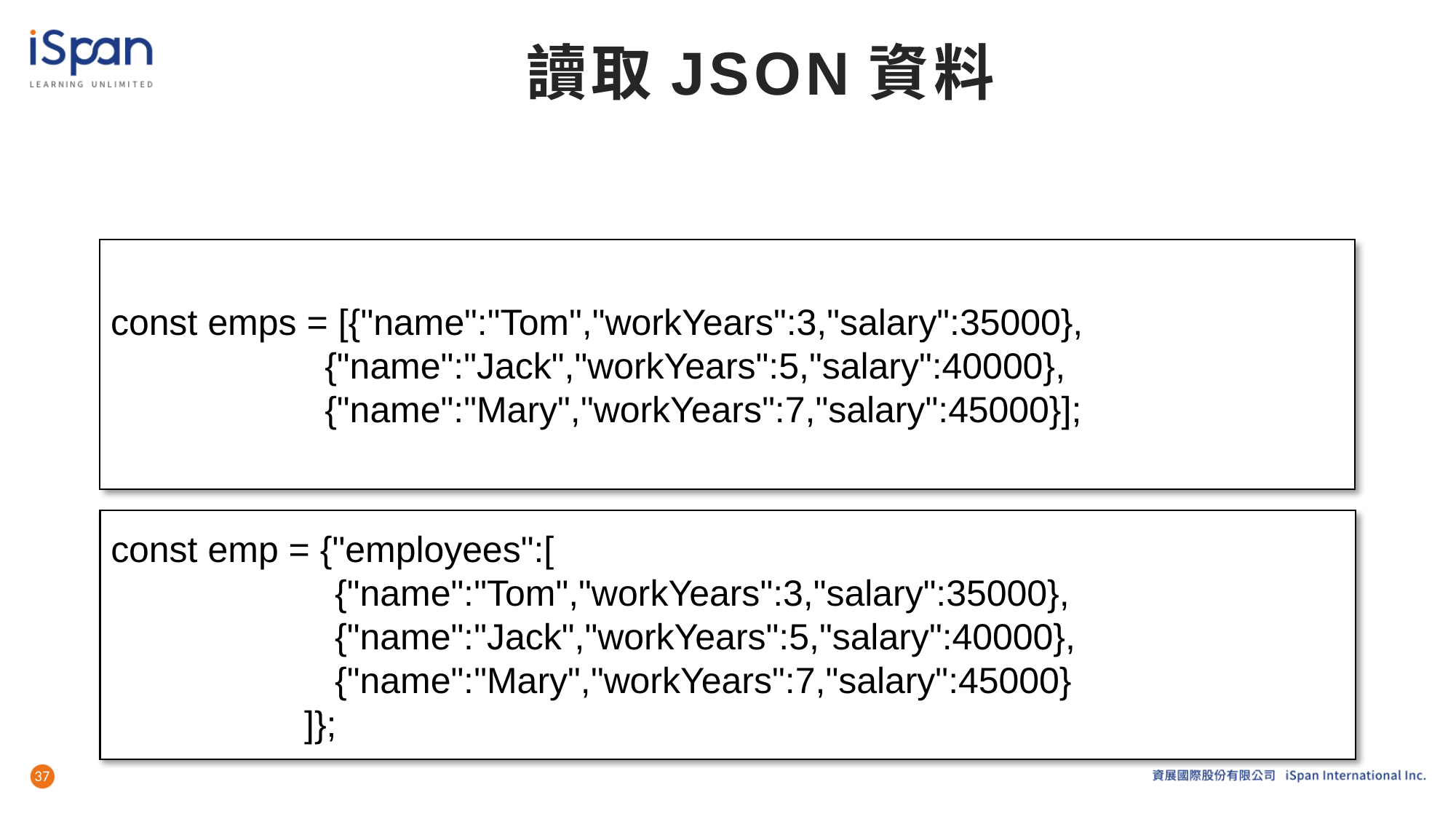

# 讀取JSON資料

const emps = [{"name":"Tom","workYears":3,"salary":35000},
                     {"name":"Jack","workYears":5,"salary":40000},
                     {"name":"Mary","workYears":7,"salary":45000}];
const emp = {"employees":[
                      {"name":"Tom","workYears":3,"salary":35000},
                      {"name":"Jack","workYears":5,"salary":40000},
                      {"name":"Mary","workYears":7,"salary":45000}
                   ]};
37